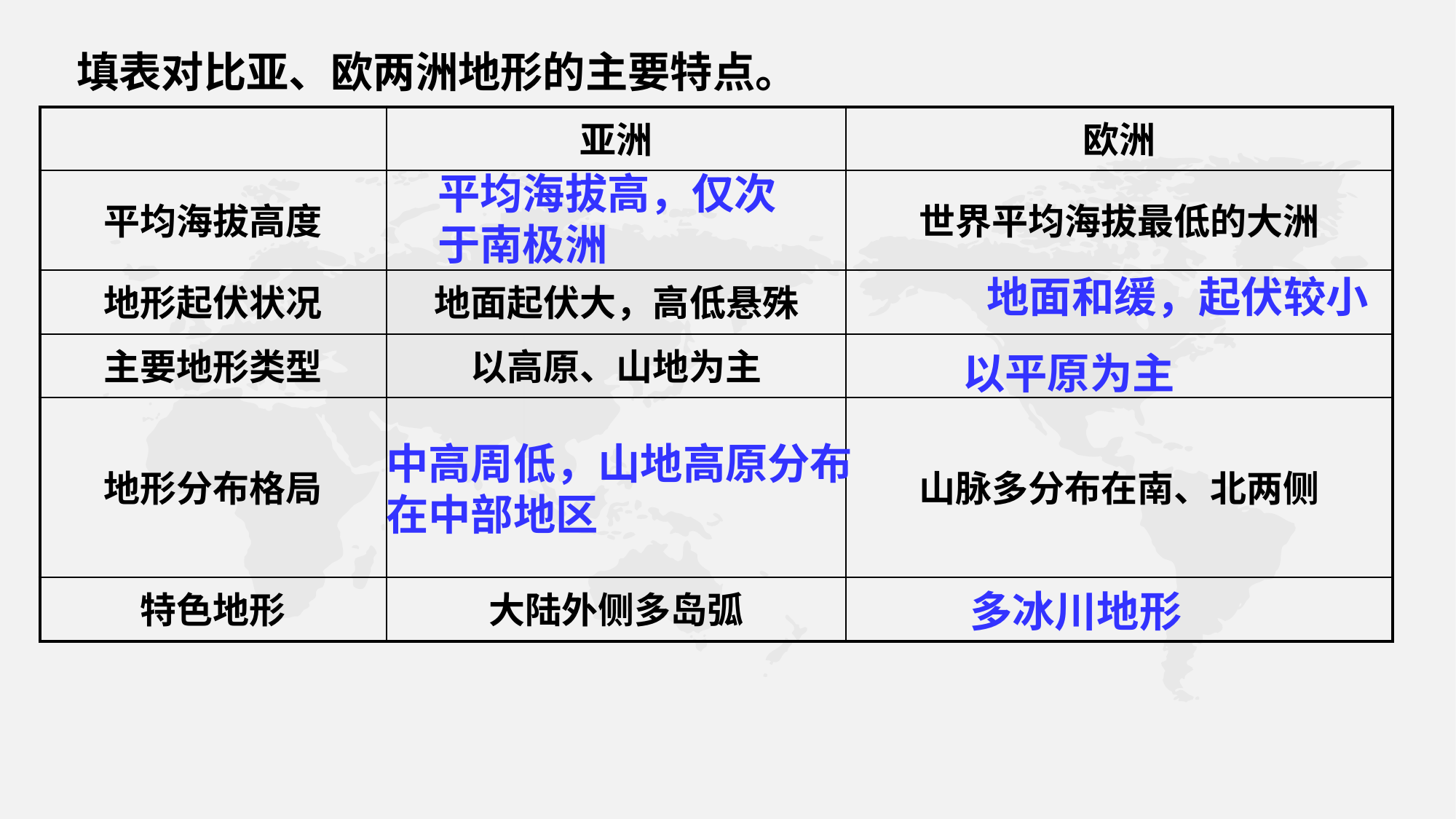

填表对比亚、欧两洲地形的主要特点。
|  | 亚洲 | 欧洲 |
| --- | --- | --- |
| 平均海拔高度 |  | 世界平均海拔最低的大洲 |
| 地形起伏状况 | 地面起伏大，高低悬殊 |  |
| 主要地形类型 | 以高原、山地为主 |  |
| 地形分布格局 |  | 山脉多分布在南、北两侧 |
| 特色地形 | 大陆外侧多岛弧 |  |
平均海拔高，仅次于南极洲
地面和缓，起伏较小
以平原为主
中高周低，山地高原分布在中部地区
多冰川地形